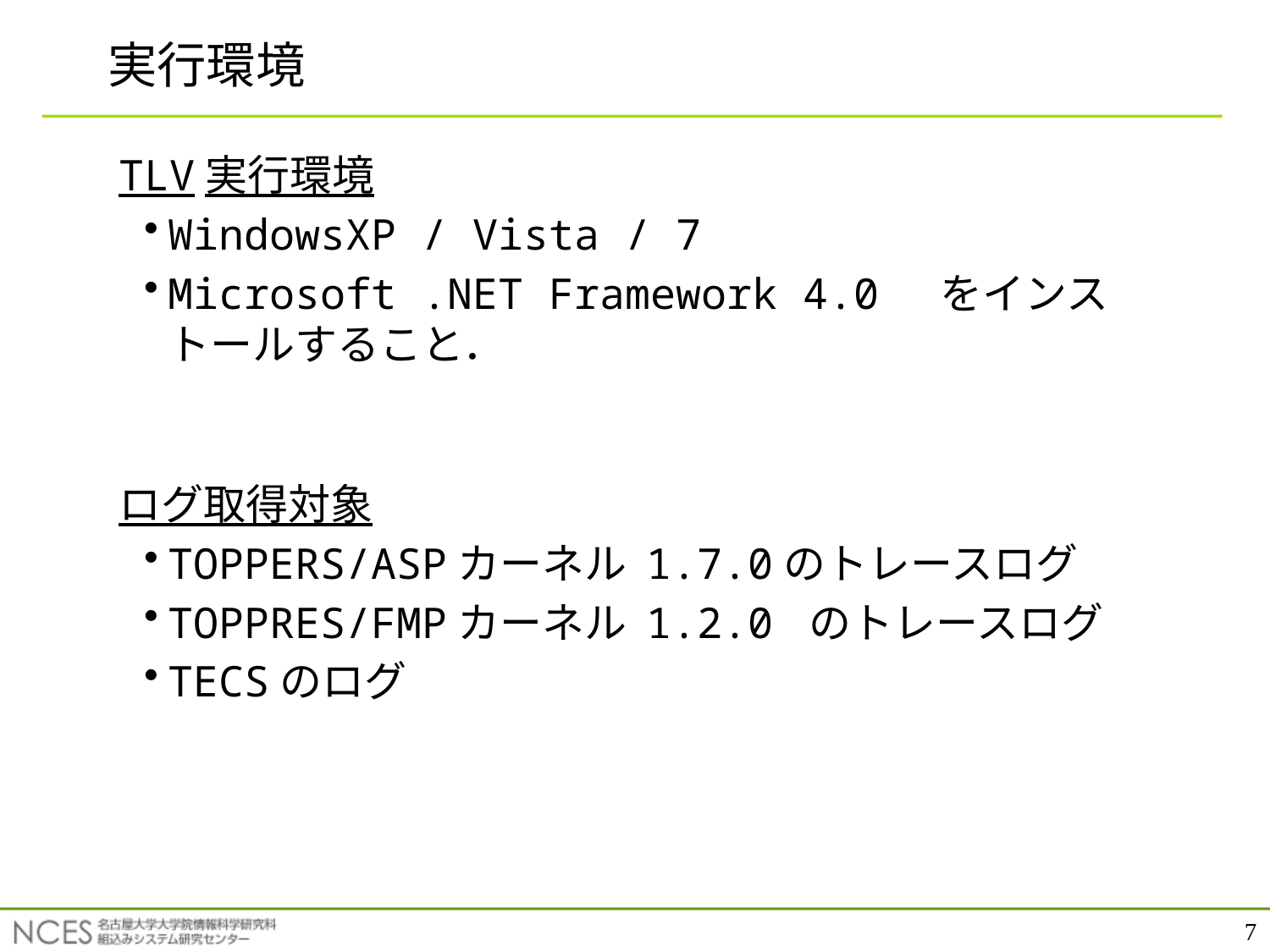

# 実行環境
TLV実行環境
WindowsXP / Vista / 7
Microsoft .NET Framework 4.0  をインストールすること．

ログ取得対象
TOPPERS/ASPカーネル 1.7.0のトレースログ
TOPPRES/FMPカーネル 1.2.0 のトレースログ
TECSのログ
7